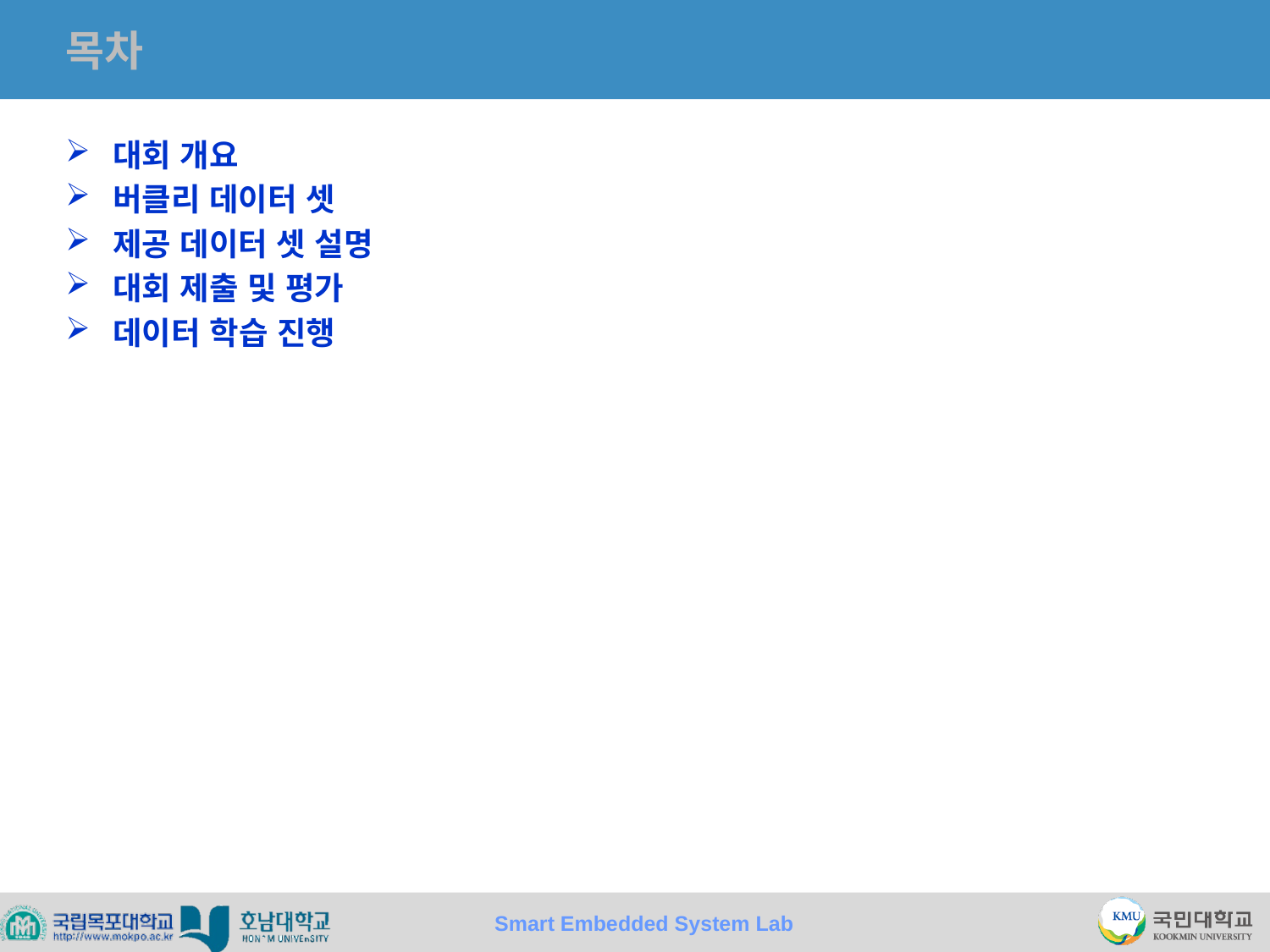

# 목차
대회 개요
버클리 데이터 셋
제공 데이터 셋 설명
대회 제출 및 평가
데이터 학습 진행